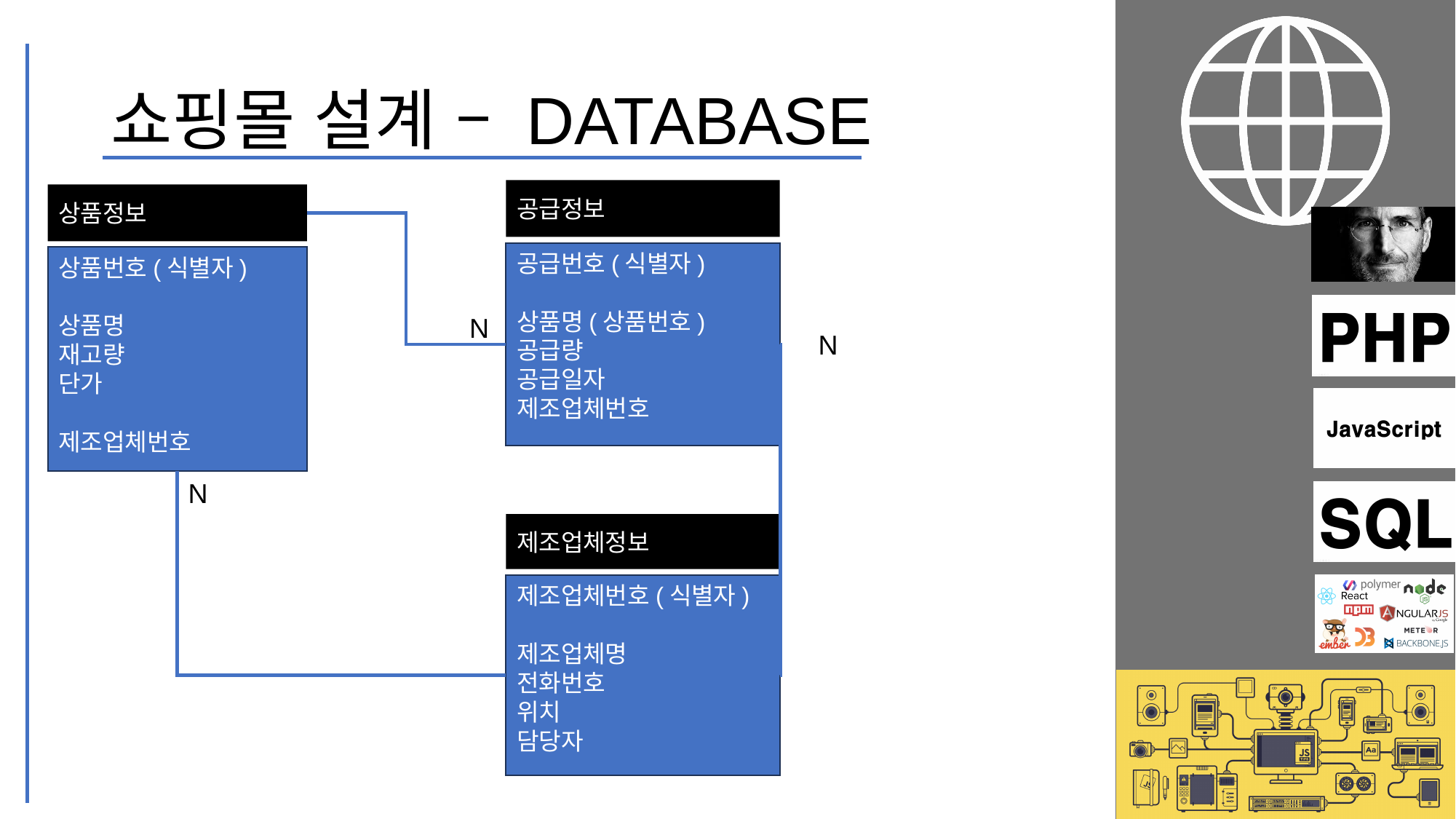

# 쇼핑몰 설계 – DATABASE
공급정보
상품정보
공급번호(식별자)

상품명(상품번호)
공급량
공급일자
제조업체번호
상품번호(식별자)

상품명
재고량
단가

제조업체번호
N
N
N
제조업체정보
제조업체번호(식별자)

제조업체명
전화번호
위치
담당자